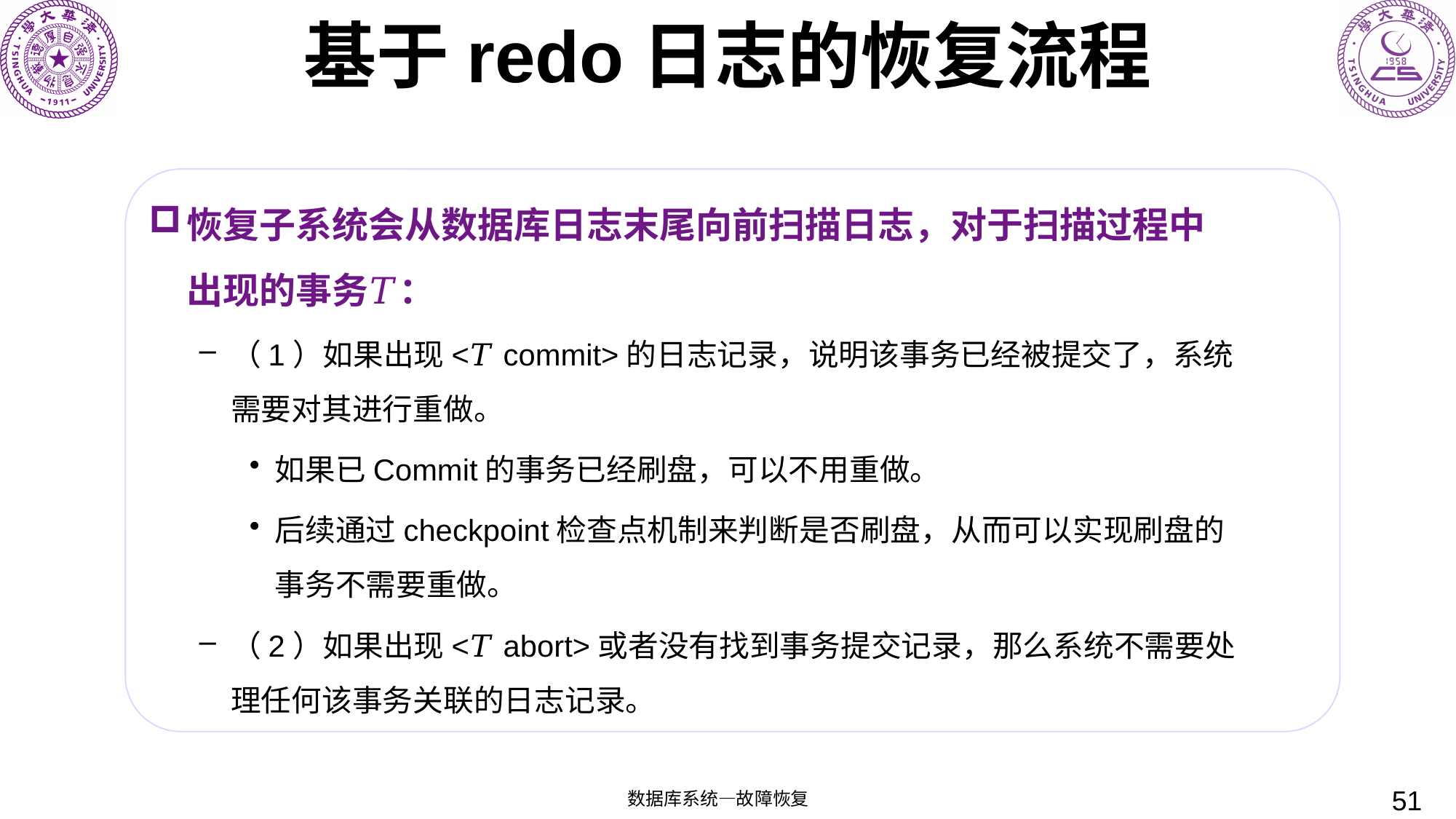

# 基于redo日志的恢复流程

恢复子系统会从数据库日志末尾向前扫描日志，对于扫描过程中出现的事务𝑇：
（1）如果出现<𝑇 commit>的日志记录，说明该事务已经被提交了，系统需要对其进行重做。
如果已Commit的事务已经刷盘，可以不用重做。
后续通过checkpoint检查点机制来判断是否刷盘，从而可以实现刷盘的事务不需要重做。
（2）如果出现<𝑇 abort>或者没有找到事务提交记录，那么系统不需要处理任何该事务关联的日志记录。

51
数据库系统—故障恢复